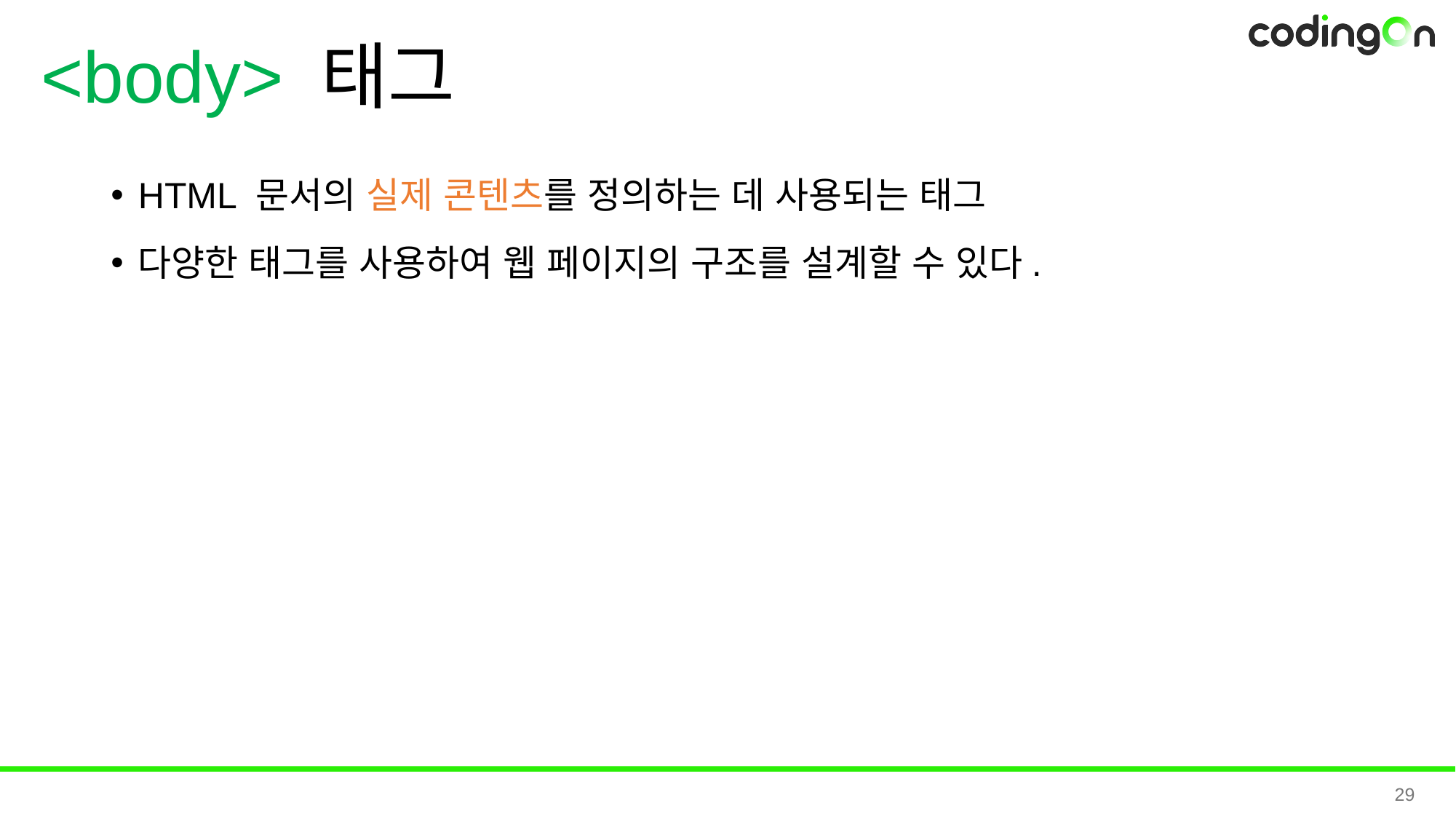

# <body> 태그
HTML 문서의 실제 콘텐츠를 정의하는 데 사용되는 태그
다양한 태그를 사용하여 웹 페이지의 구조를 설계할 수 있다.
29